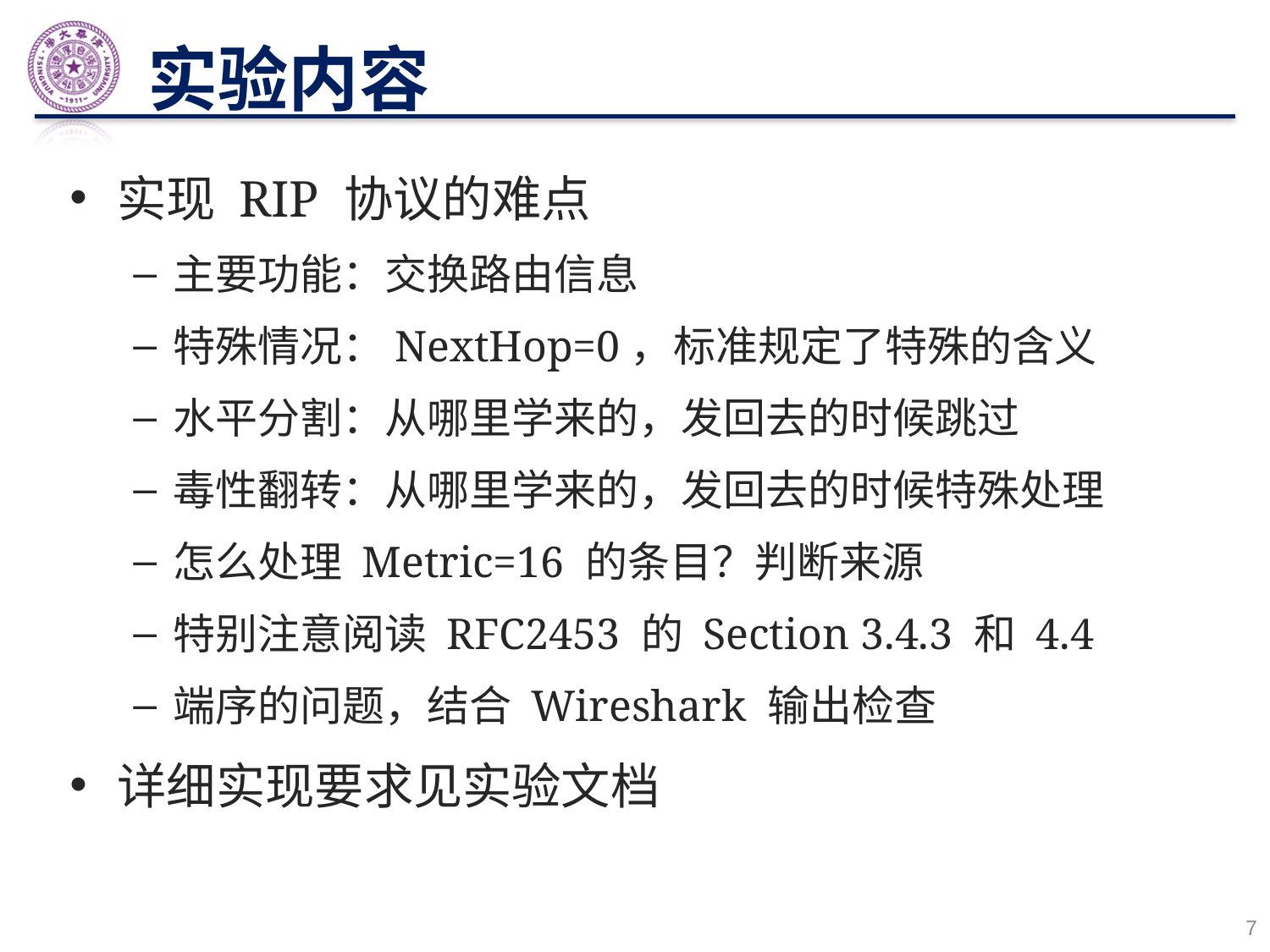

# 实验内容
实现 RIP 协议的难点
主要功能：交换路由信息
特殊情况：NextHop=0，标准规定了特殊的含义
水平分割：从哪里学来的，发回去的时候跳过
毒性翻转：从哪里学来的，发回去的时候特殊处理
怎么处理 Metric=16 的条目？判断来源
特别注意阅读 RFC2453 的 Section 3.4.3 和 4.4
端序的问题，结合 Wireshark 输出检查
详细实现要求见实验文档
7